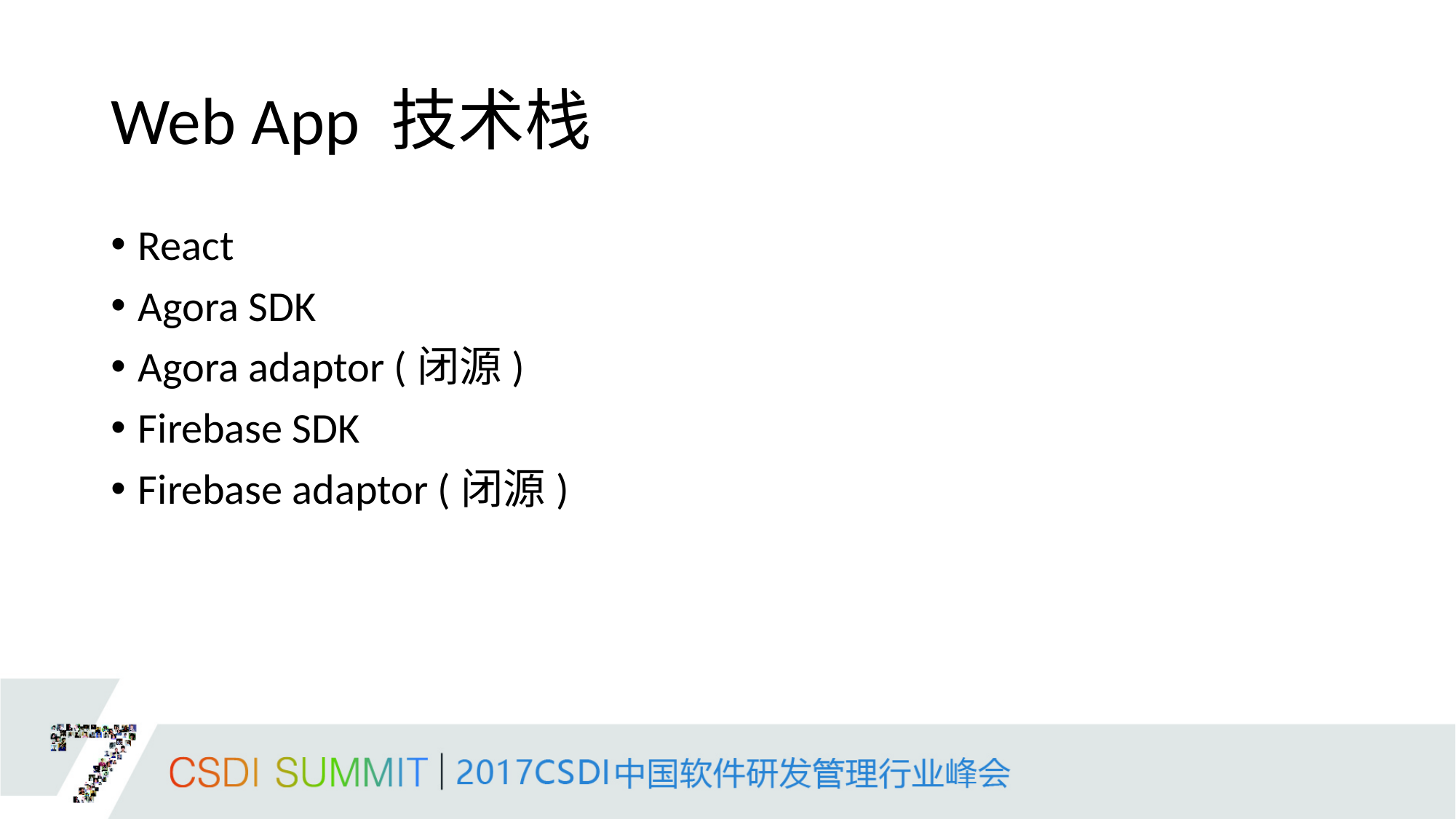

# Web App 技术栈
React
Agora SDK
Agora adaptor (闭源)
Firebase SDK
Firebase adaptor (闭源)